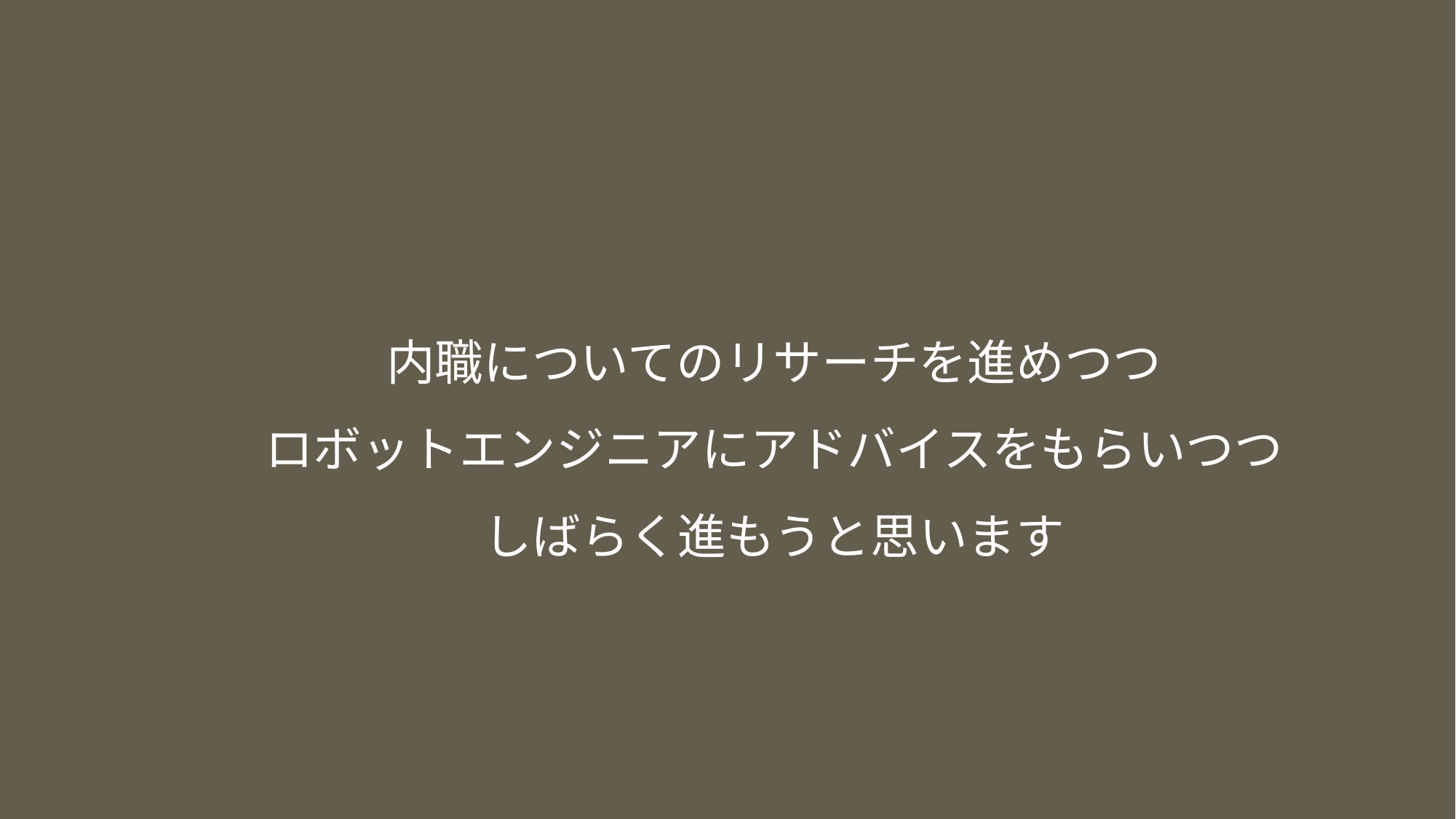

内職についてのリサーチを進めつつ
ロボットエンジニアにアドバイスをもらいつつ
しばらく進もうと思います